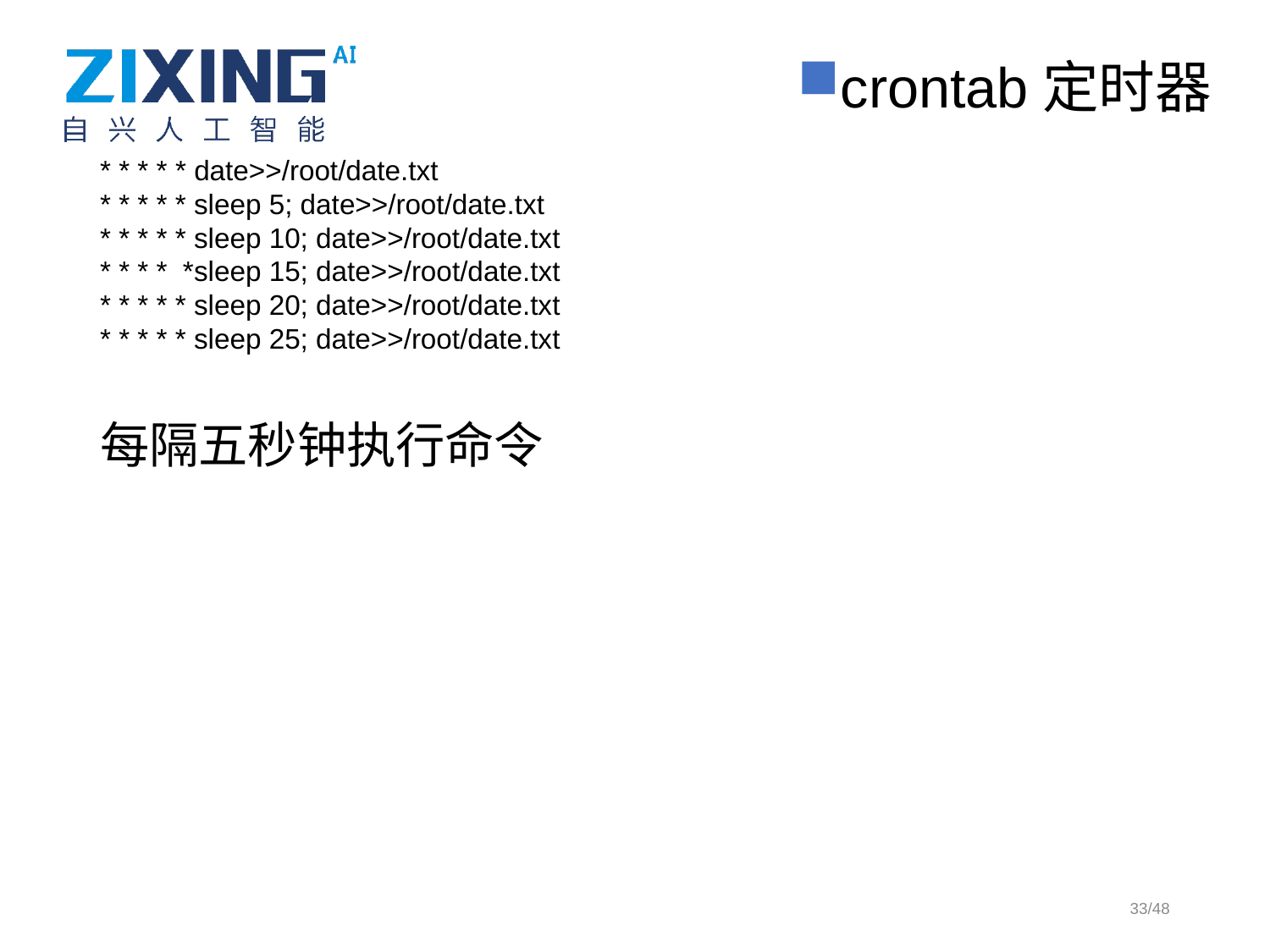

crontab定时器
* * * * * date>>/root/date.txt
* * * * * sleep 5; date>>/root/date.txt
* * * * * sleep 10; date>>/root/date.txt
* * * *  *sleep 15; date>>/root/date.txt
* * * * * sleep 20; date>>/root/date.txt
* * * * * sleep 25; date>>/root/date.txt

每隔五秒钟执行命令

33/48